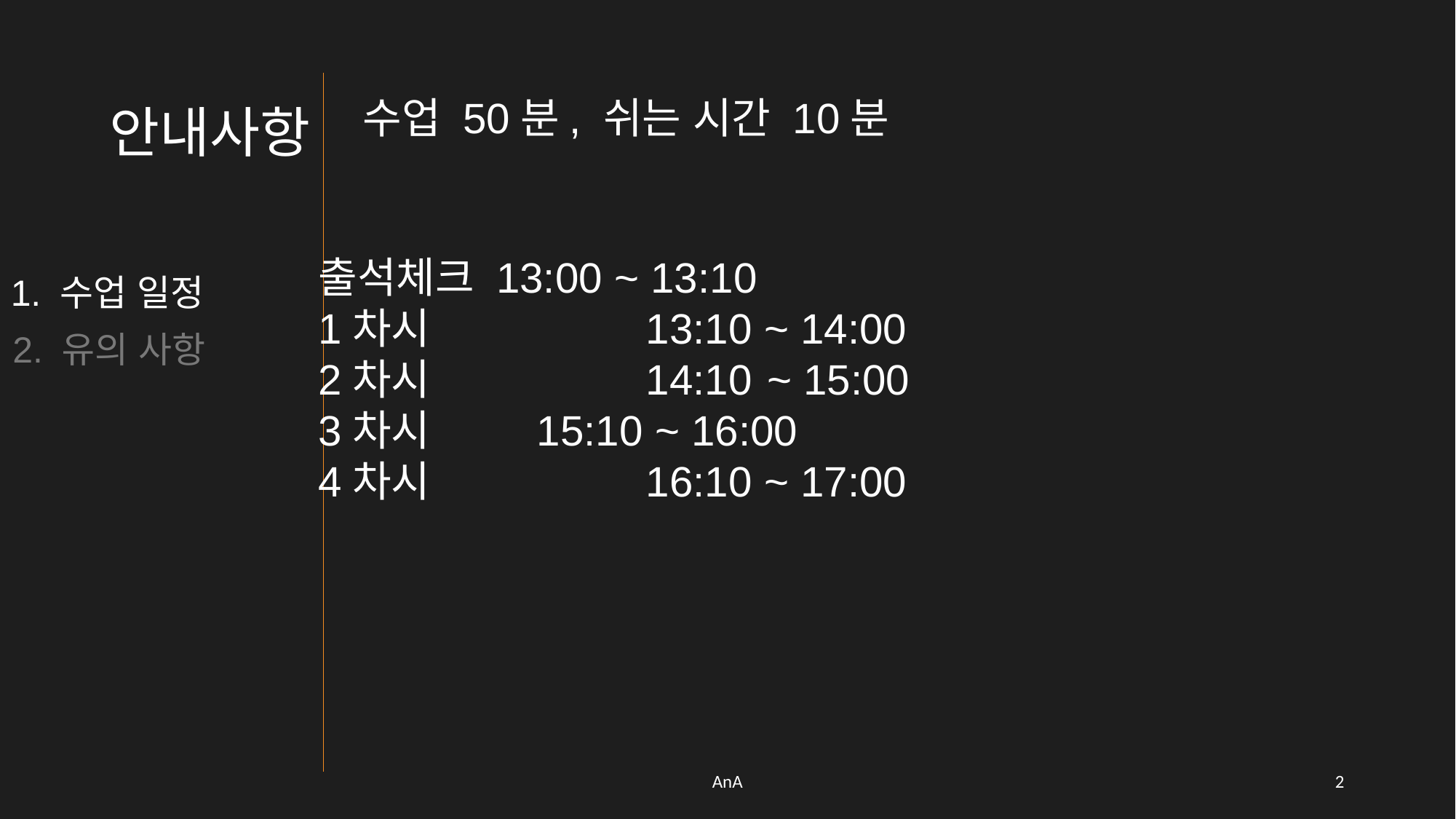

수업 50분, 쉬는 시간 10분
안내사항
출석체크 13:00 ~ 13:10
1차시		13:10 ~ 14:00
2차시		14:10	 ~ 15:00
3차시 	15:10 ~ 16:00
4차시		16:10 ~ 17:00
1. 수업 일정
2. 유의 사항
AnA
2